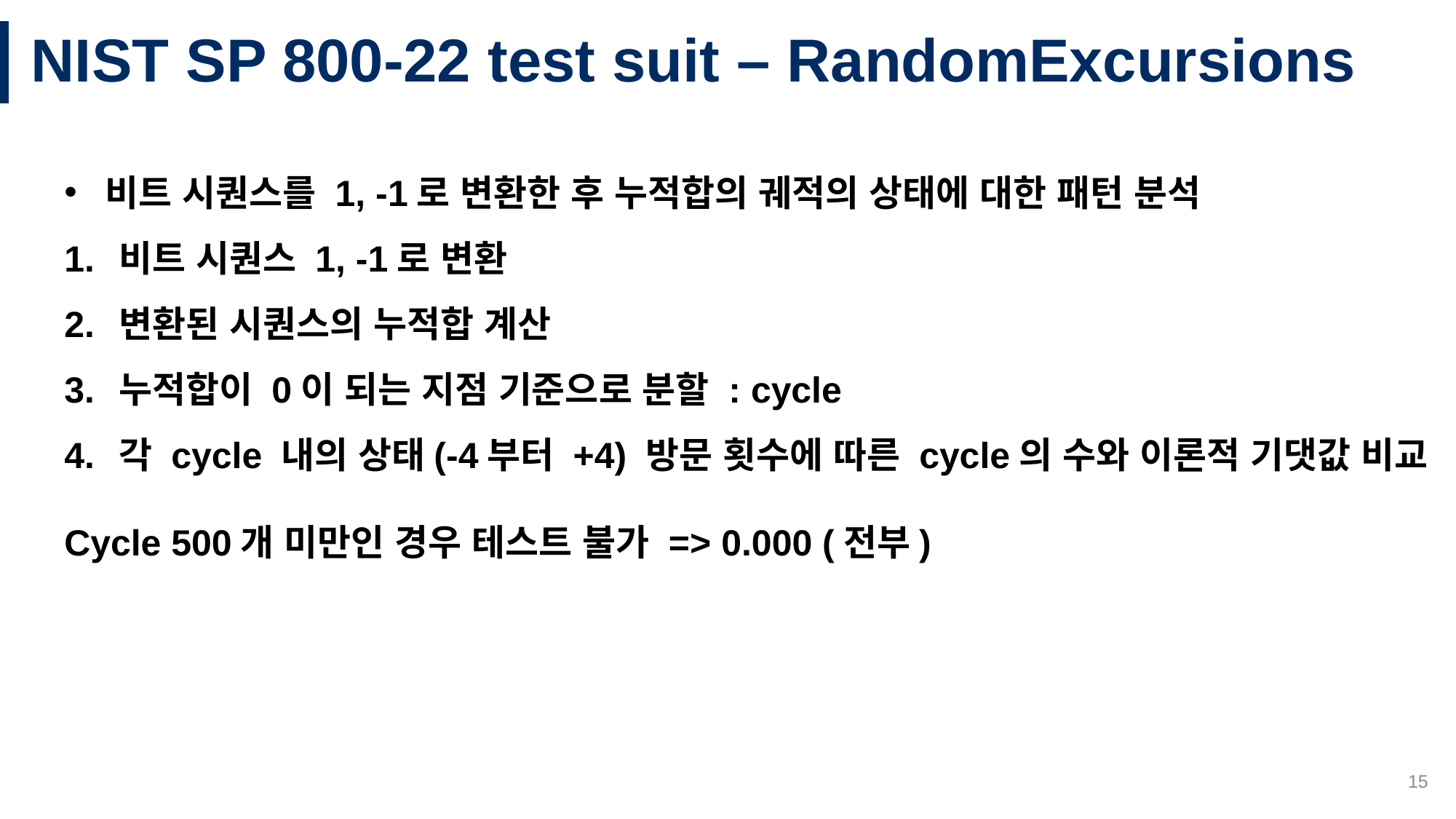

# NIST SP 800-22 test suit – RandomExcursions
비트 시퀀스를 1, -1로 변환한 후 누적합의 궤적의 상태에 대한 패턴 분석
비트 시퀀스 1, -1로 변환
변환된 시퀀스의 누적합 계산
누적합이 0이 되는 지점 기준으로 분할 : cycle
각 cycle 내의 상태(-4부터 +4) 방문 횟수에 따른 cycle의 수와 이론적 기댓값 비교
Cycle 500개 미만인 경우 테스트 불가 => 0.000 (전부)
15